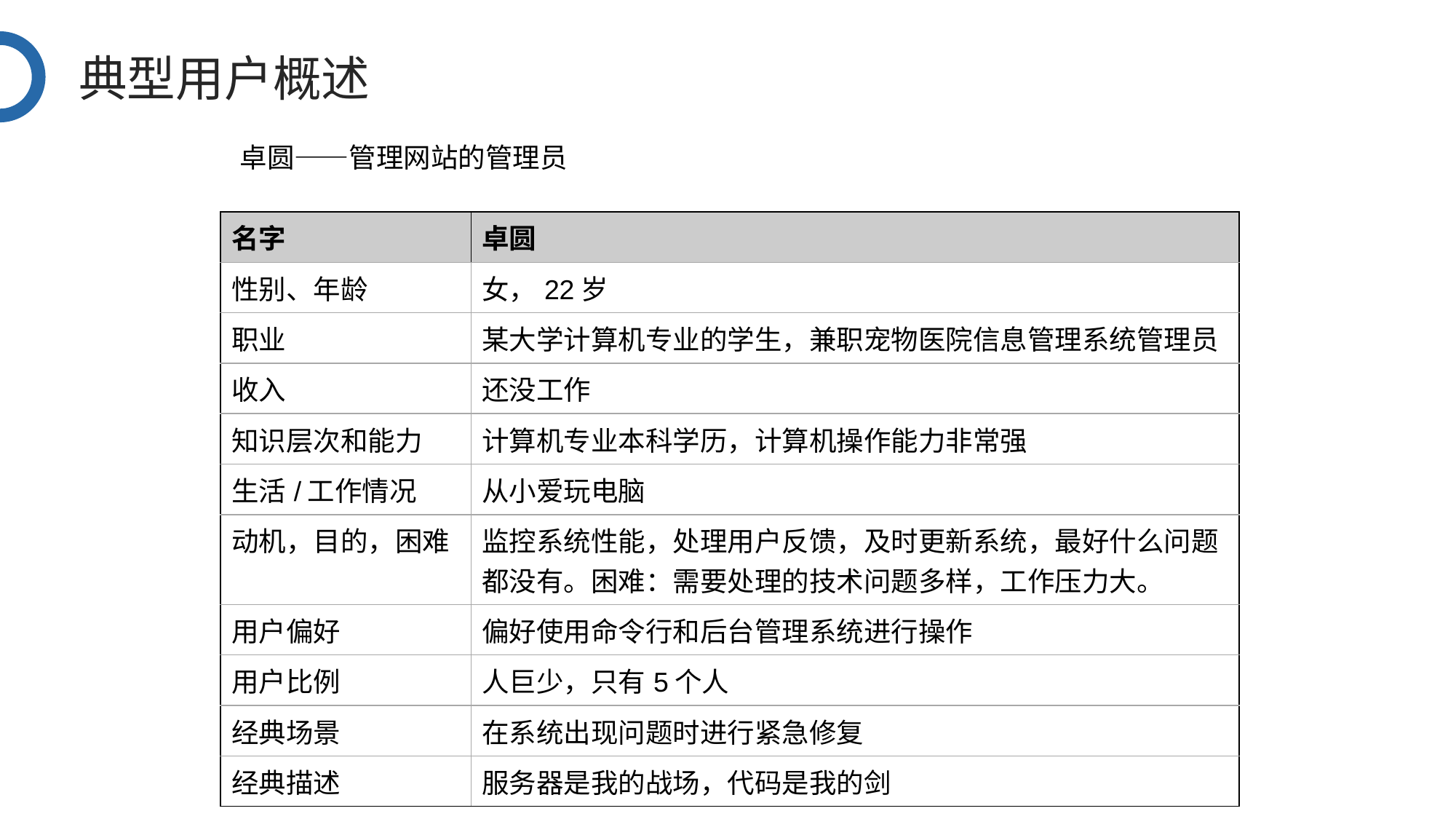

典型用户概述
卓圆——管理网站的管理员
| 名字 | 卓圆 |
| --- | --- |
| 性别、年龄 | 女，22岁 |
| 职业 | 某大学计算机专业的学生，兼职宠物医院信息管理系统管理员 |
| 收入 | 还没工作 |
| 知识层次和能力 | 计算机专业本科学历，计算机操作能力非常强 |
| 生活/工作情况 | 从小爱玩电脑 |
| 动机，目的，困难 | 监控系统性能，处理用户反馈，及时更新系统，最好什么问题都没有。困难：需要处理的技术问题多样，工作压力大。 |
| 用户偏好 | 偏好使用命令行和后台管理系统进行操作 |
| 用户比例 | 人巨少，只有5个人 |
| 经典场景 | 在系统出现问题时进行紧急修复 |
| 经典描述 | 服务器是我的战场，代码是我的剑 |